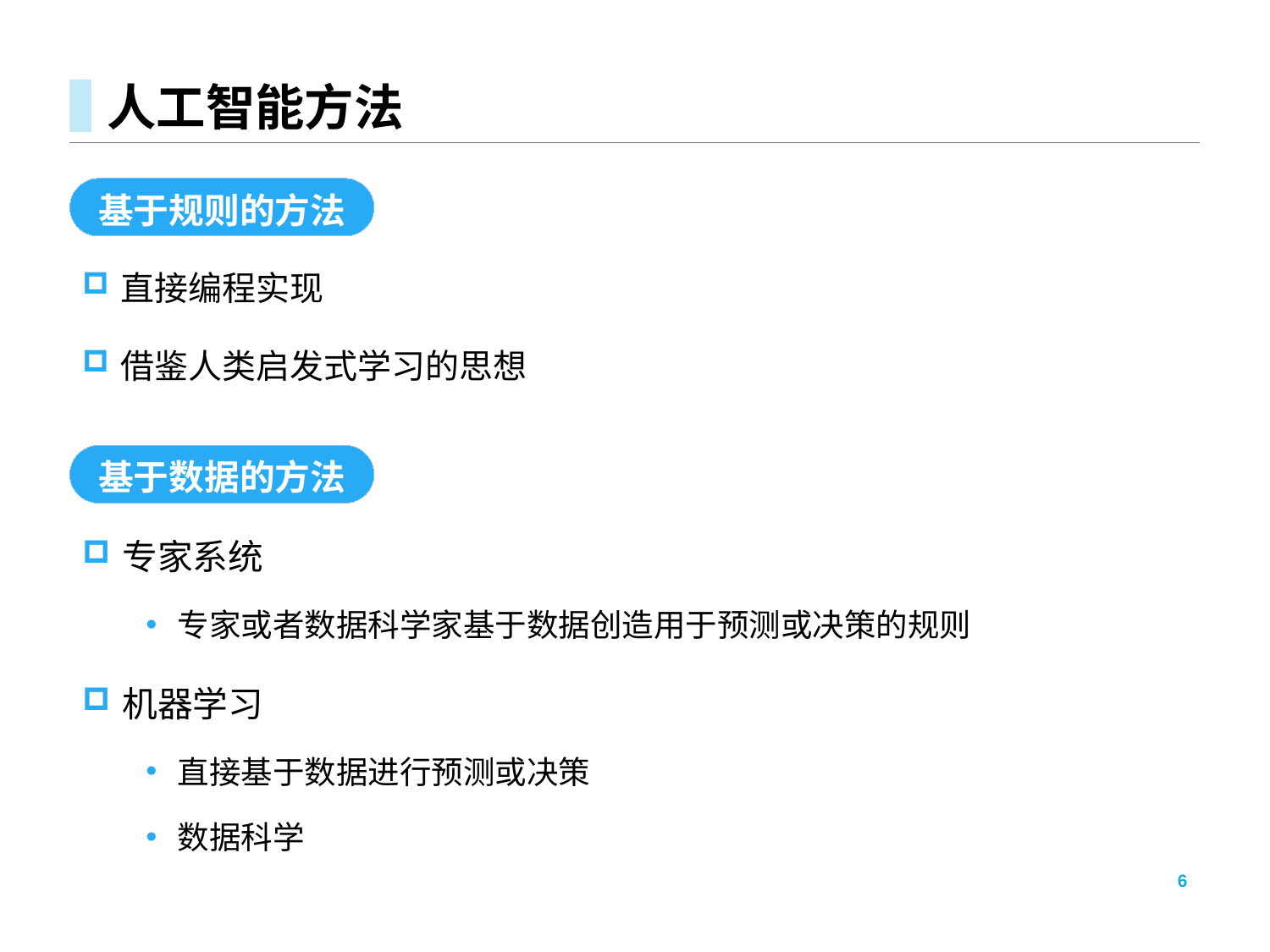

# 人工智能方法
基于规则的方法
直接编程实现
借鉴人类启发式学习的思想
基于数据的方法
专家系统
专家或者数据科学家基于数据创造用于预测或决策的规则
机器学习
直接基于数据进行预测或决策
数据科学
6